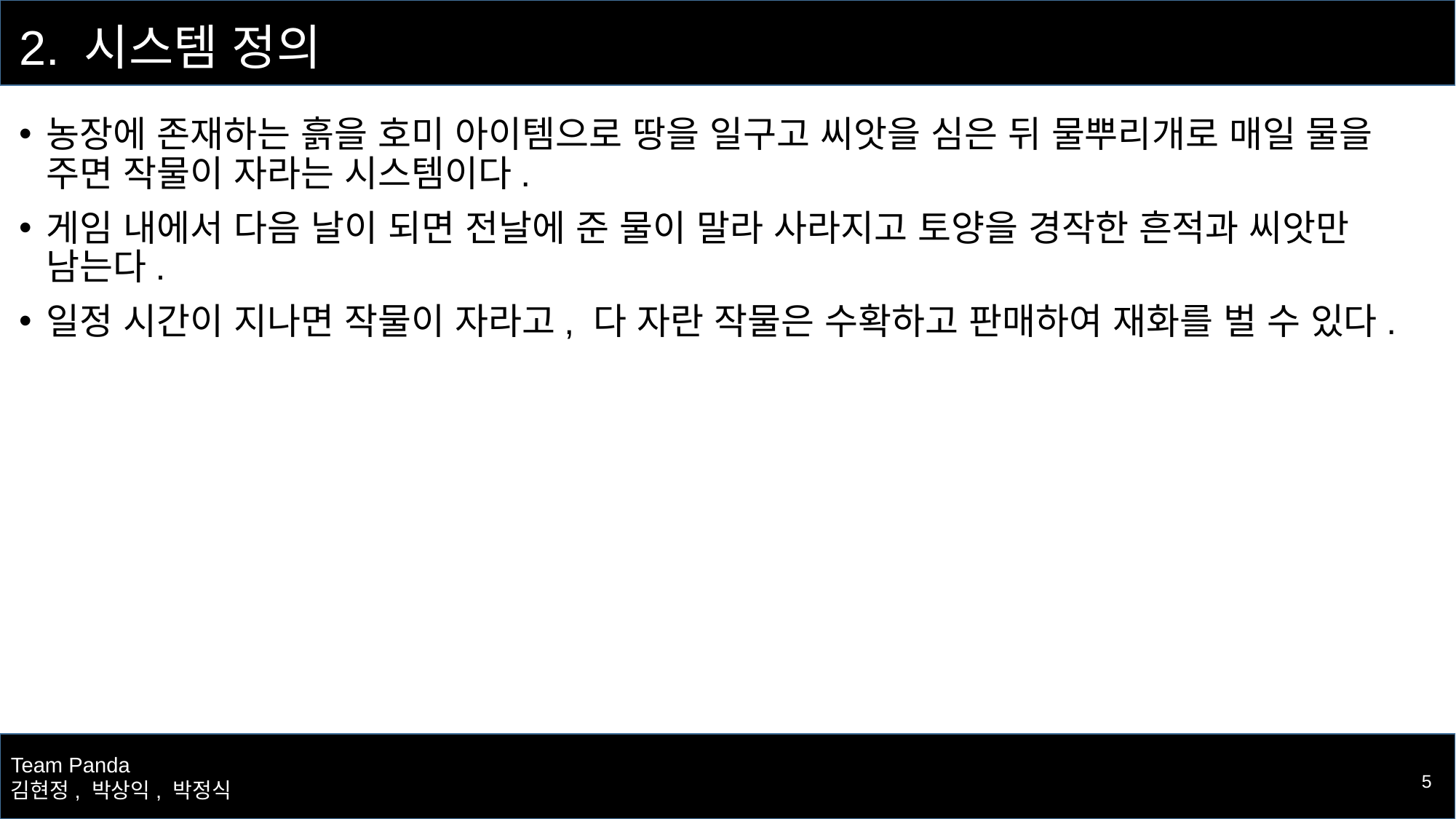

# 2. 시스템 정의
농장에 존재하는 흙을 호미 아이템으로 땅을 일구고 씨앗을 심은 뒤 물뿌리개로 매일 물을 주면 작물이 자라는 시스템이다.
게임 내에서 다음 날이 되면 전날에 준 물이 말라 사라지고 토양을 경작한 흔적과 씨앗만 남는다.
일정 시간이 지나면 작물이 자라고, 다 자란 작물은 수확하고 판매하여 재화를 벌 수 있다.